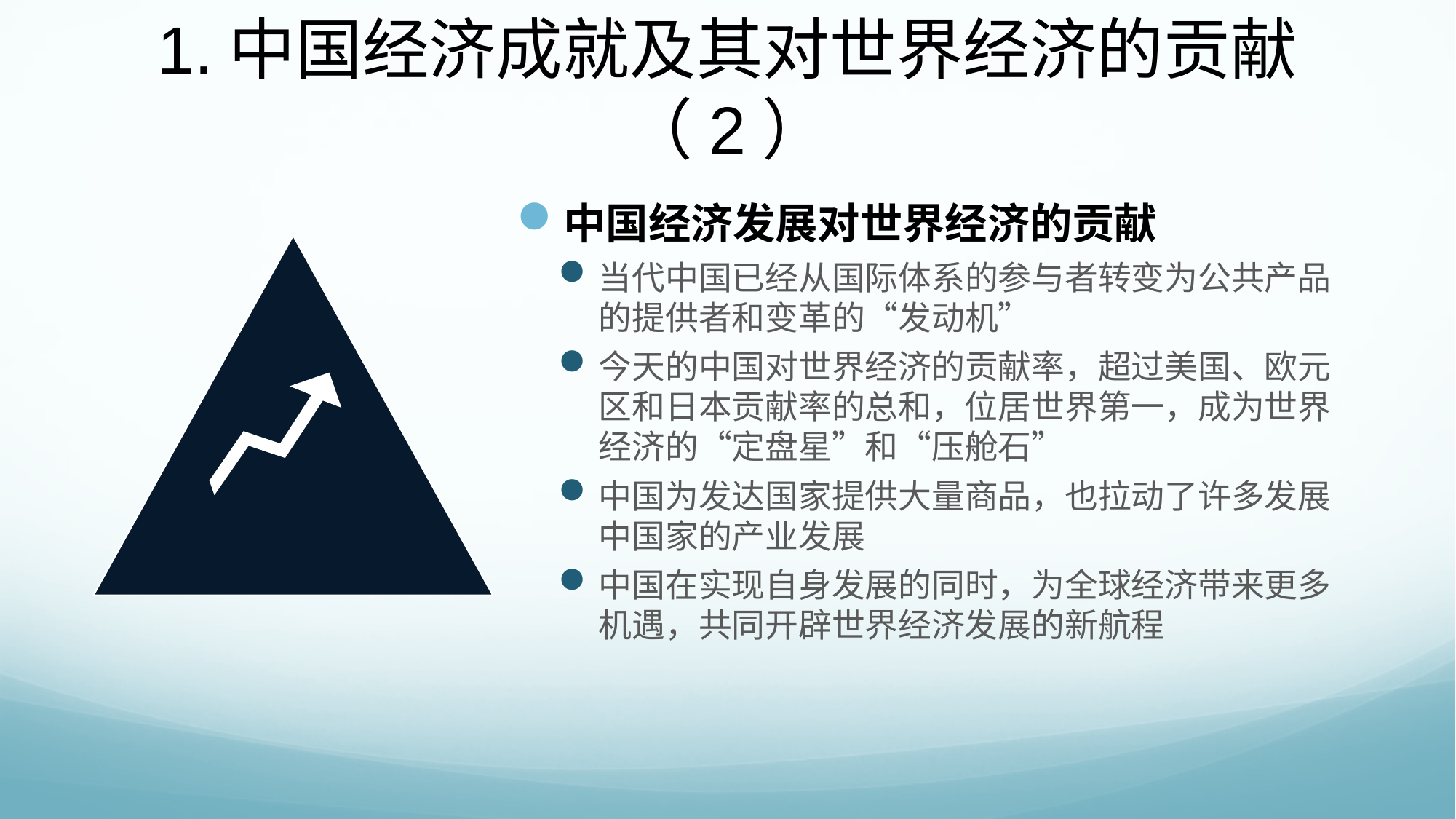

# 1.中国经济成就及其对世界经济的贡献（2）
中国经济发展对世界经济的贡献
当代中国已经从国际体系的参与者转变为公共产品的提供者和变革的“发动机”
今天的中国对世界经济的贡献率，超过美国、欧元区和日本贡献率的总和，位居世界第一，成为世界经济的“定盘星”和“压舱石”
中国为发达国家提供大量商品，也拉动了许多发展中国家的产业发展
中国在实现自身发展的同时，为全球经济带来更多机遇，共同开辟世界经济发展的新航程